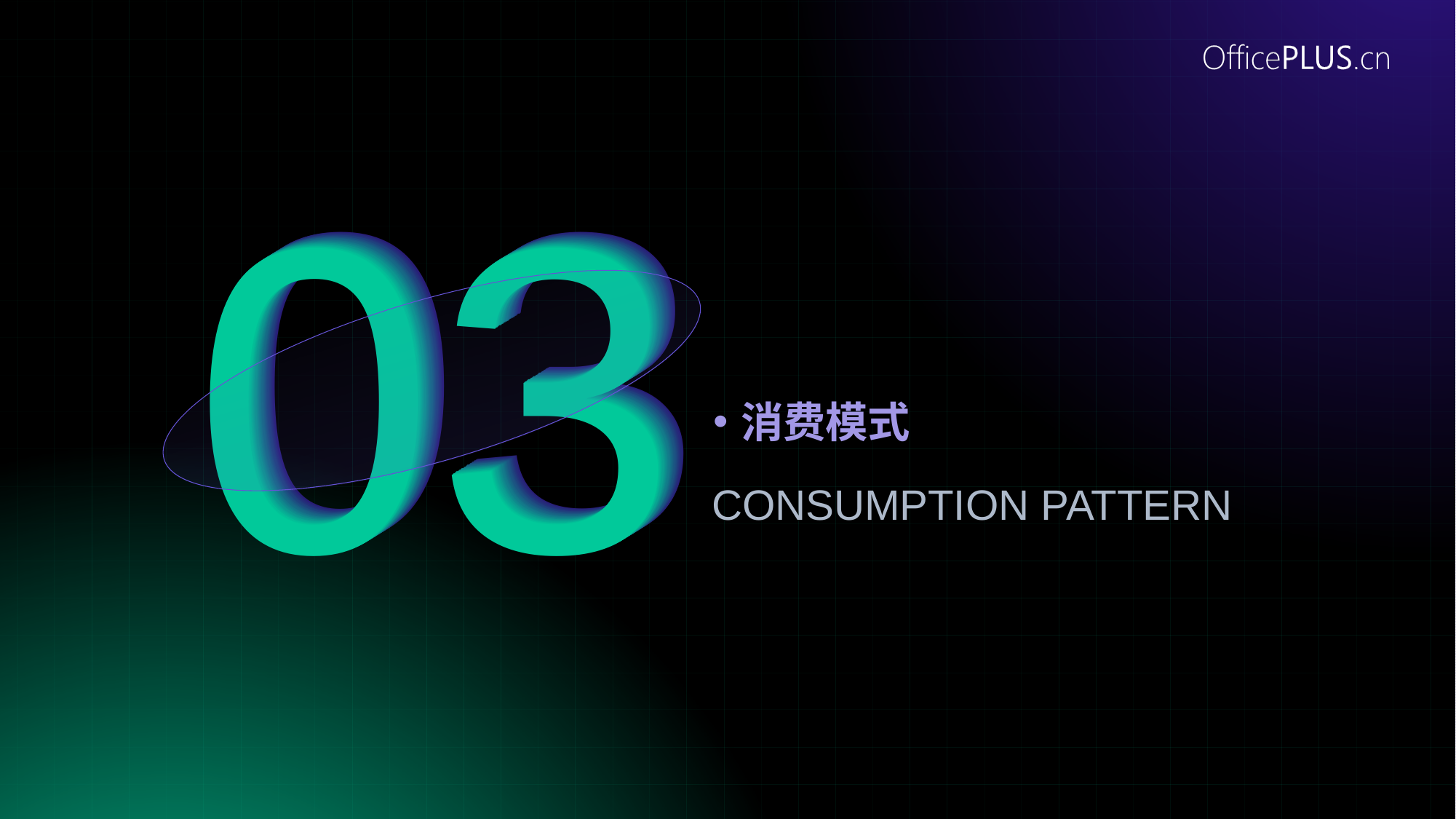

03
03
03
03
03
03
03
03
03
03
03
03

03
03
03
03
03
03
03
03
03
03
03
03
03
03
03
03
03
03
03
03
消费模式
CONSUMPTION PATTERN